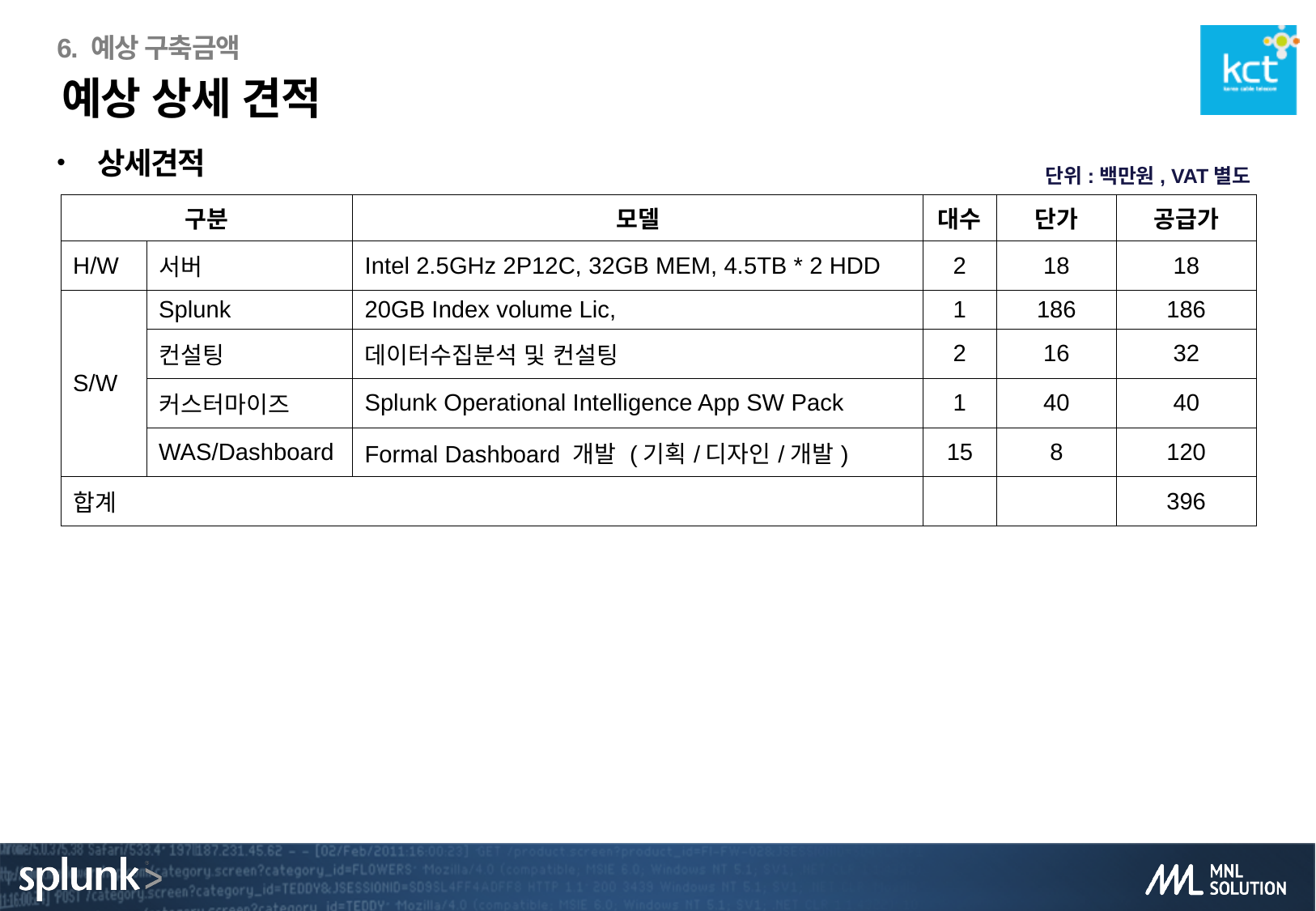

6. 예상 구축금액
# 예상 상세 견적
상세견적
단위:백만원, VAT별도
| 구분 |  | 모델 | 대수 | 단가 | 공급가 |
| --- | --- | --- | --- | --- | --- |
| H/W | 서버 | Intel 2.5GHz 2P12C, 32GB MEM, 4.5TB \* 2 HDD | 2 | 18 | 18 |
| S/W | Splunk | 20GB Index volume Lic, | 1 | 186 | 186 |
|  | 컨설팅 | 데이터수집분석 및 컨설팅 | 2 | 16 | 32 |
|  | 커스터마이즈 | Splunk Operational Intelligence App SW Pack | 1 | 40 | 40 |
|  | WAS/Dashboard | Formal Dashboard 개발 (기획/디자인/개발) | 15 | 8 | 120 |
| 합계 |  |  |  |  | 396 |